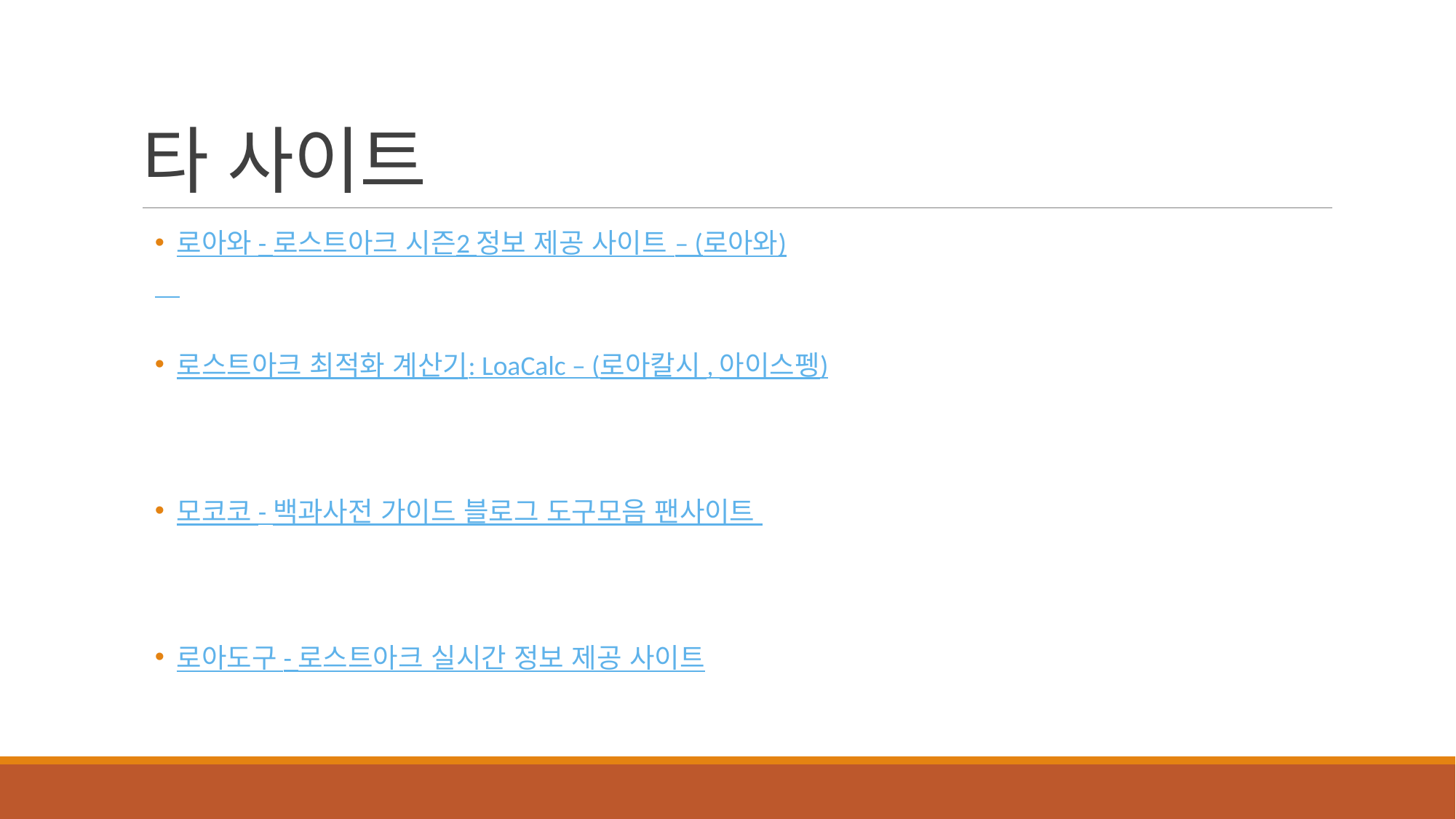

# 타 사이트
로아와 - 로스트아크 시즌2 정보 제공 사이트 – (로아와)

로스트아크 최적화 계산기: LoaCalc – (로아칼시 , 아이스펭)

모코코 - 백과사전 가이드 블로그 도구모음 팬사이트

로아도구 - 로스트아크 실시간 정보 제공 사이트